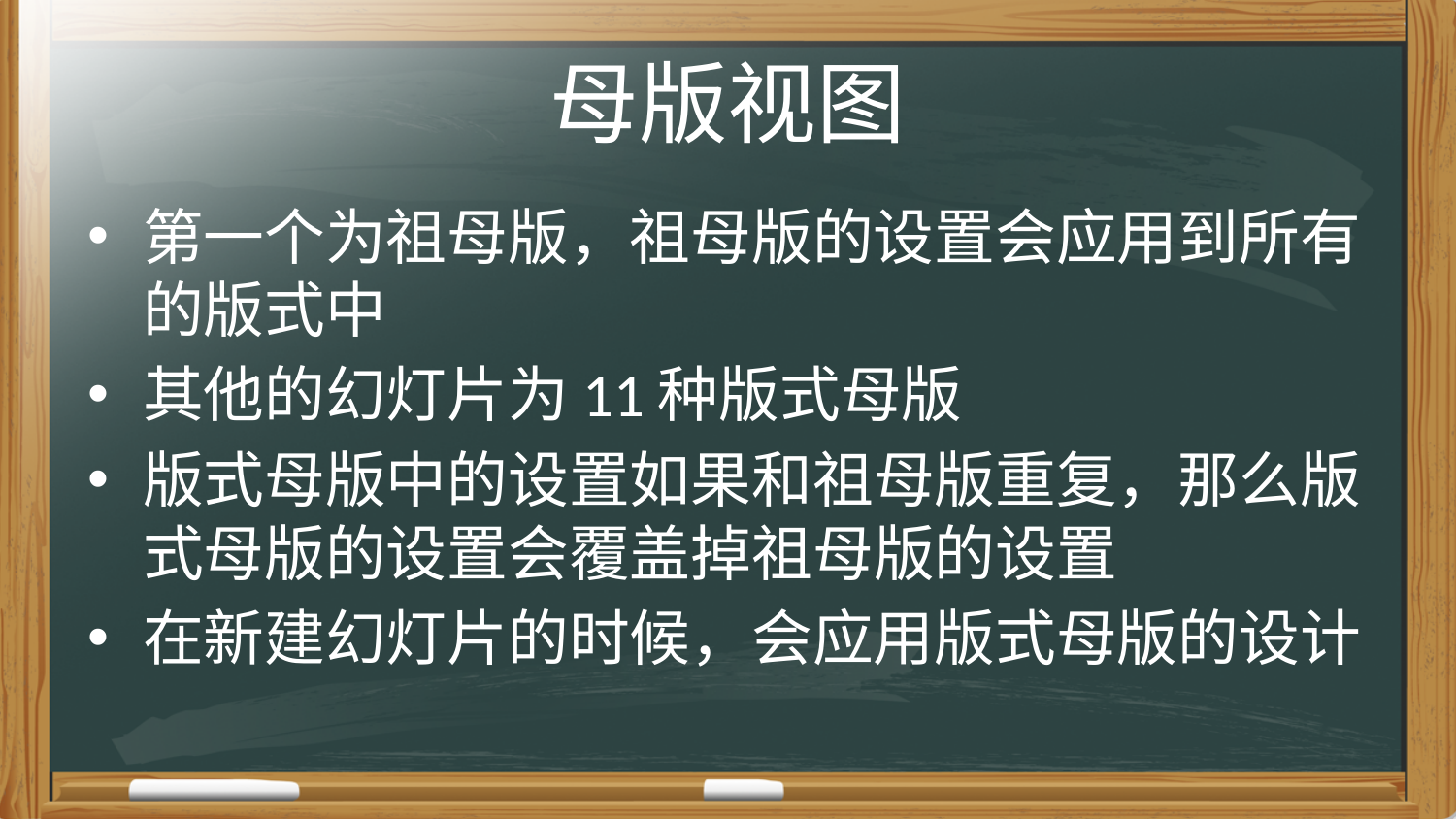

# 母版视图
第一个为祖母版，祖母版的设置会应用到所有的版式中
其他的幻灯片为11种版式母版
版式母版中的设置如果和祖母版重复，那么版式母版的设置会覆盖掉祖母版的设置
在新建幻灯片的时候，会应用版式母版的设计